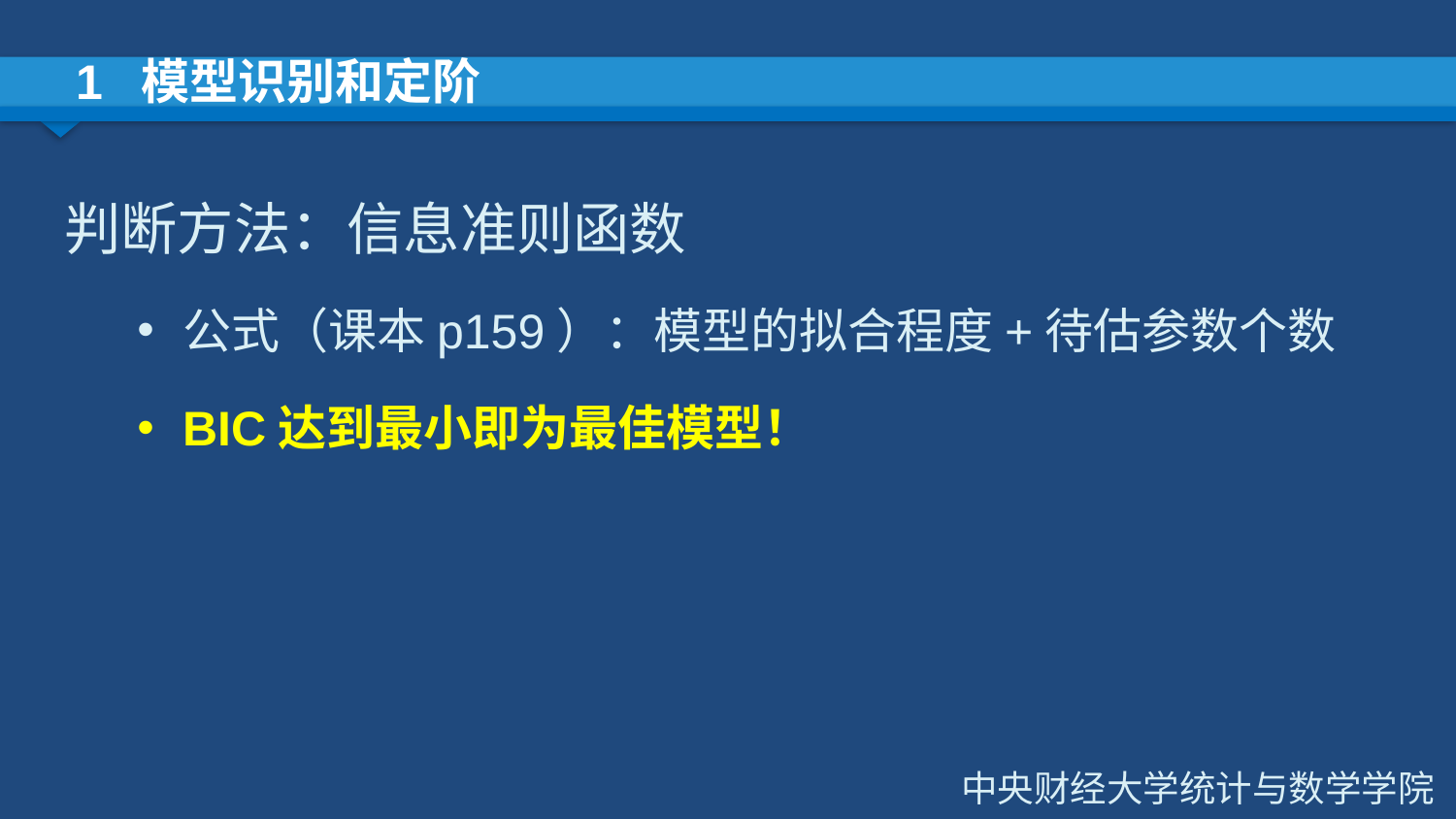

# 1  模型识别和定阶
判断方法：信息准则函数
公式（课本p159）：模型的拟合程度+待估参数个数
BIC达到最小即为最佳模型！